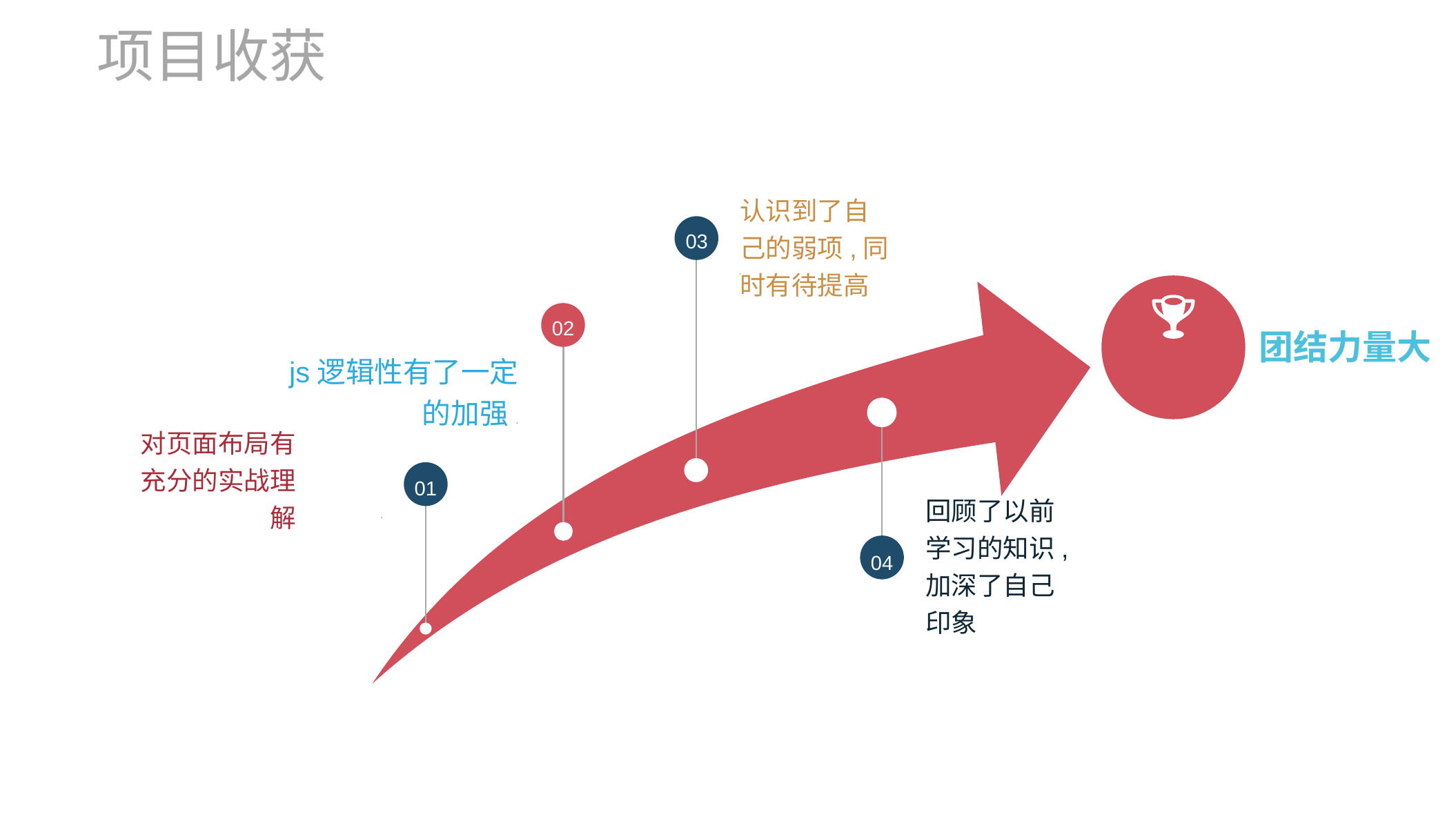

项目收获
认识到了自己的弱项,同时有待提高

03

.

团结力量大
02

js逻辑性有了一定的加强.

对页面布局有充分的实战理解

01

回顾了以前学习的知识,加深了自己印象
.

04